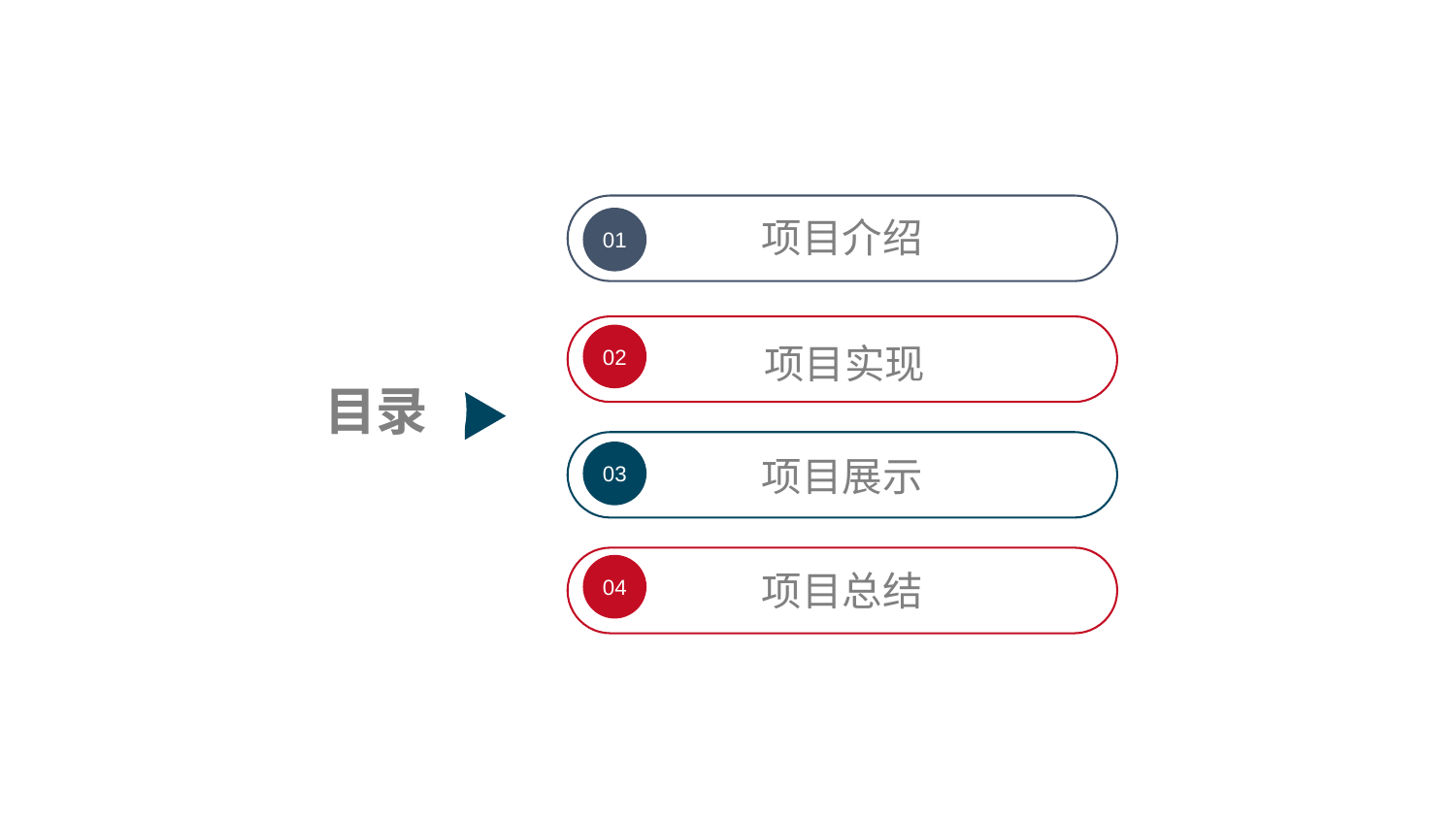

01
项目介绍

目录
02
项目实现

03
项目展示

04
项目总结